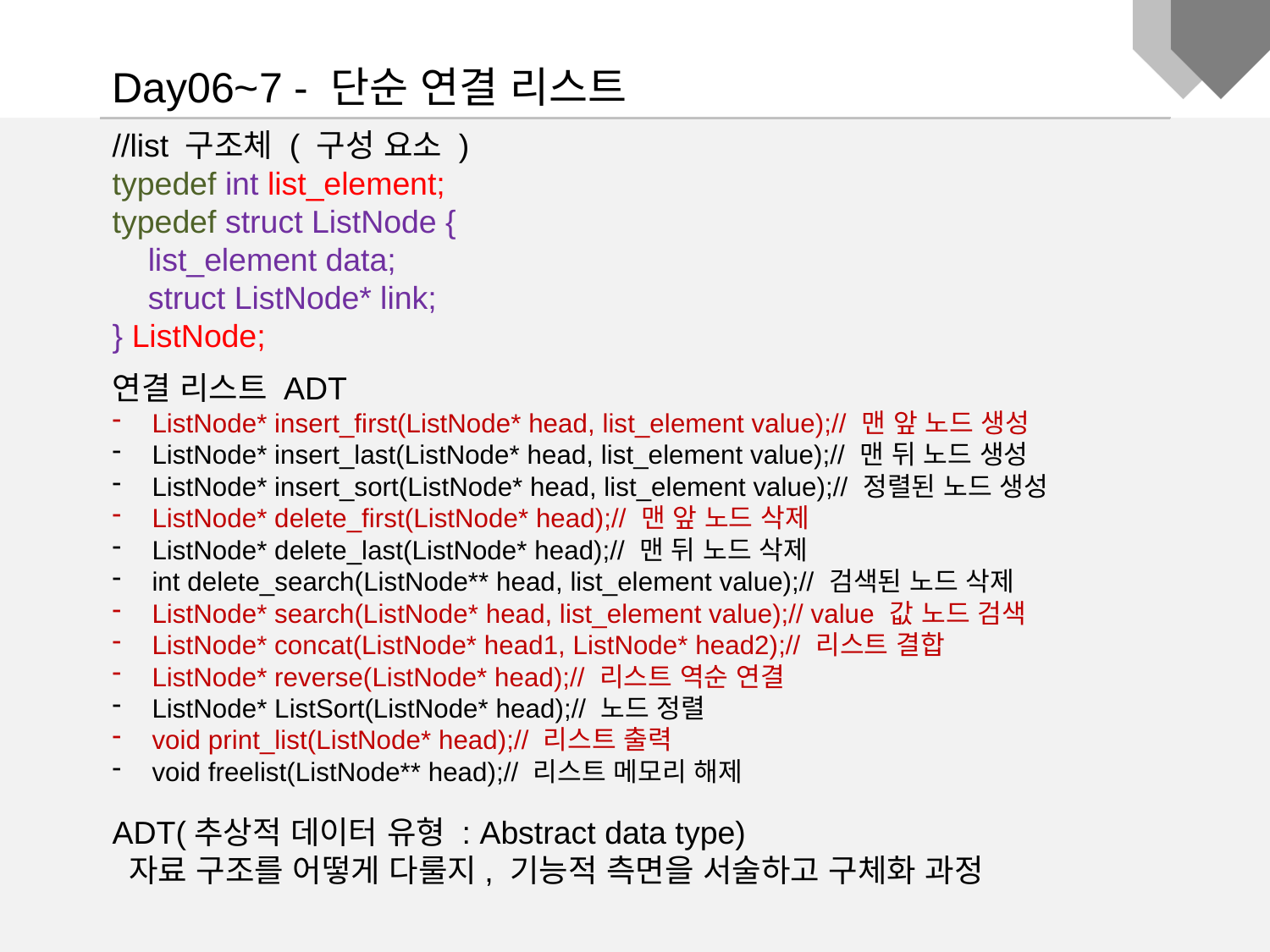

Day06~7 - 단순 연결 리스트
//list 구조체 ( 구성 요소 )
typedef int list_element;
typedef struct ListNode {
    list_element data;
    struct ListNode* link;
} ListNode;
연결 리스트 ADT
ListNode* insert_first(ListNode* head, list_element value);// 맨 앞 노드 생성
ListNode* insert_last(ListNode* head, list_element value);// 맨 뒤 노드 생성
ListNode* insert_sort(ListNode* head, list_element value);// 정렬된 노드 생성
ListNode* delete_first(ListNode* head);// 맨 앞 노드 삭제
ListNode* delete_last(ListNode* head);// 맨 뒤 노드 삭제
int delete_search(ListNode** head, list_element value);// 검색된 노드 삭제
ListNode* search(ListNode* head, list_element value);// value 값 노드 검색
ListNode* concat(ListNode* head1, ListNode* head2);// 리스트 결합
ListNode* reverse(ListNode* head);// 리스트 역순 연결
ListNode* ListSort(ListNode* head);// 노드 정렬
void print_list(ListNode* head);// 리스트 출력
void freelist(ListNode** head);// 리스트 메모리 해제
ADT(추상적 데이터 유형 : Abstract data type)
 자료 구조를 어떻게 다룰지, 기능적 측면을 서술하고 구체화 과정